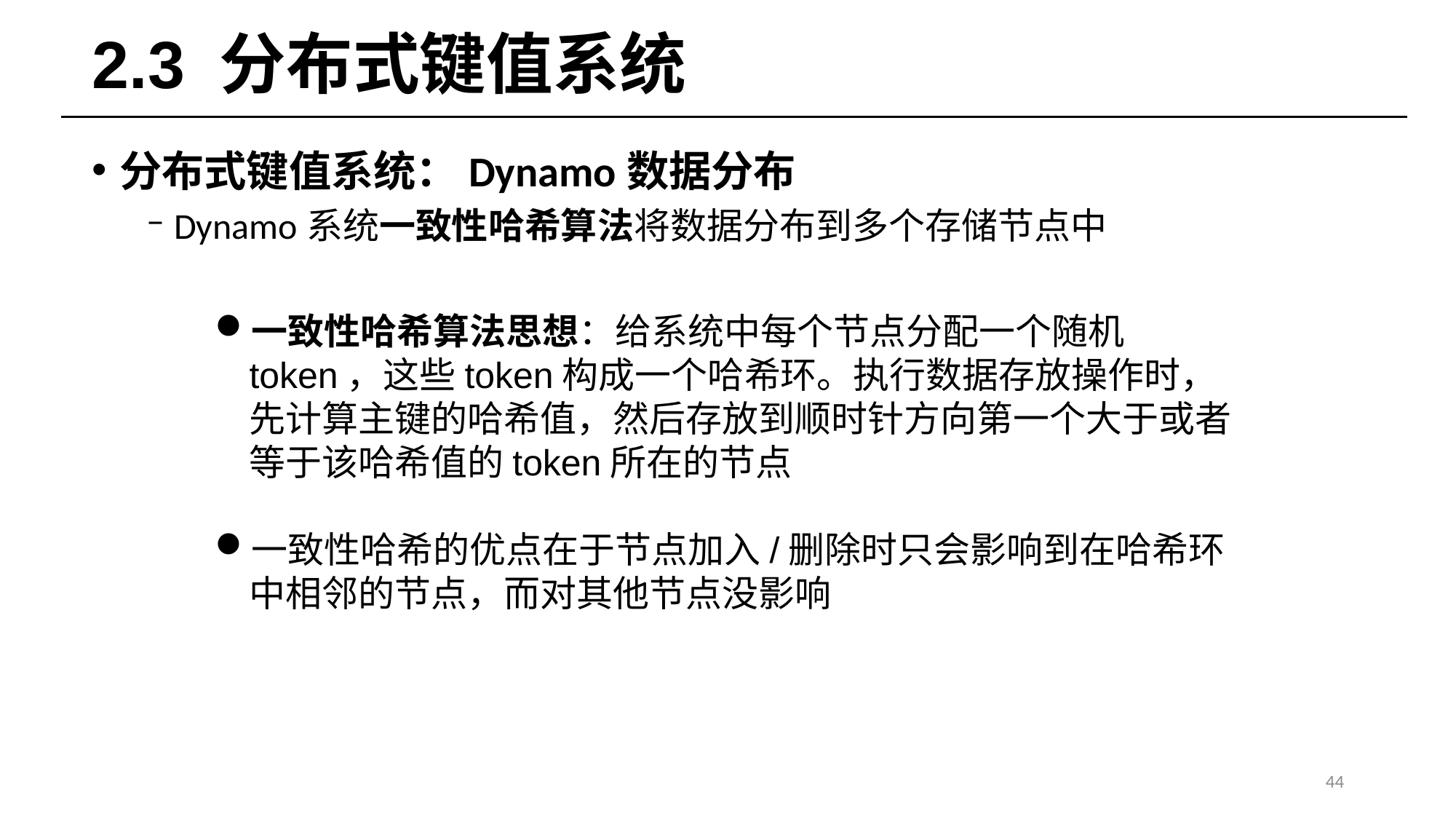

# 2.3 分布式键值系统
分布式键值系统：Dynamo数据分布
Dynamo系统一致性哈希算法将数据分布到多个存储节点中
一致性哈希算法思想：给系统中每个节点分配一个随机token，这些token构成一个哈希环。执行数据存放操作时，先计算主键的哈希值，然后存放到顺时针方向第一个大于或者等于该哈希值的token所在的节点

一致性哈希的优点在于节点加入/删除时只会影响到在哈希环中相邻的节点，而对其他节点没影响
44